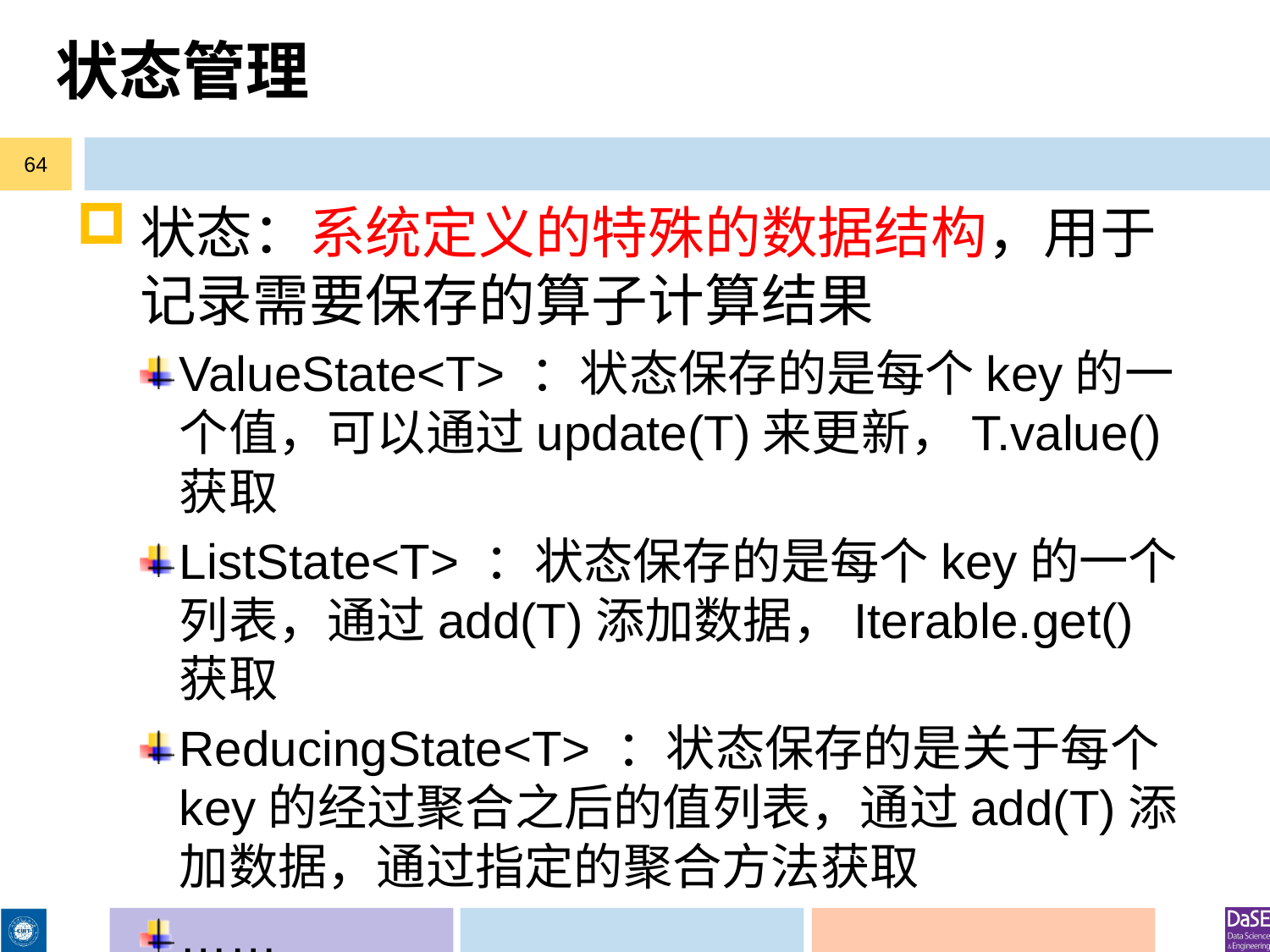

# 状态管理
64
状态：系统定义的特殊的数据结构，用于记录需要保存的算子计算结果
ValueState<T> ：状态保存的是每个key的一个值，可以通过update(T)来更新，T.value()获取
ListState<T> ：状态保存的是每个key的一个列表，通过add(T)添加数据，Iterable.get()获取
ReducingState<T> ：状态保存的是关于每个key的经过聚合之后的值列表，通过add(T)添加数据，通过指定的聚合方法获取
……